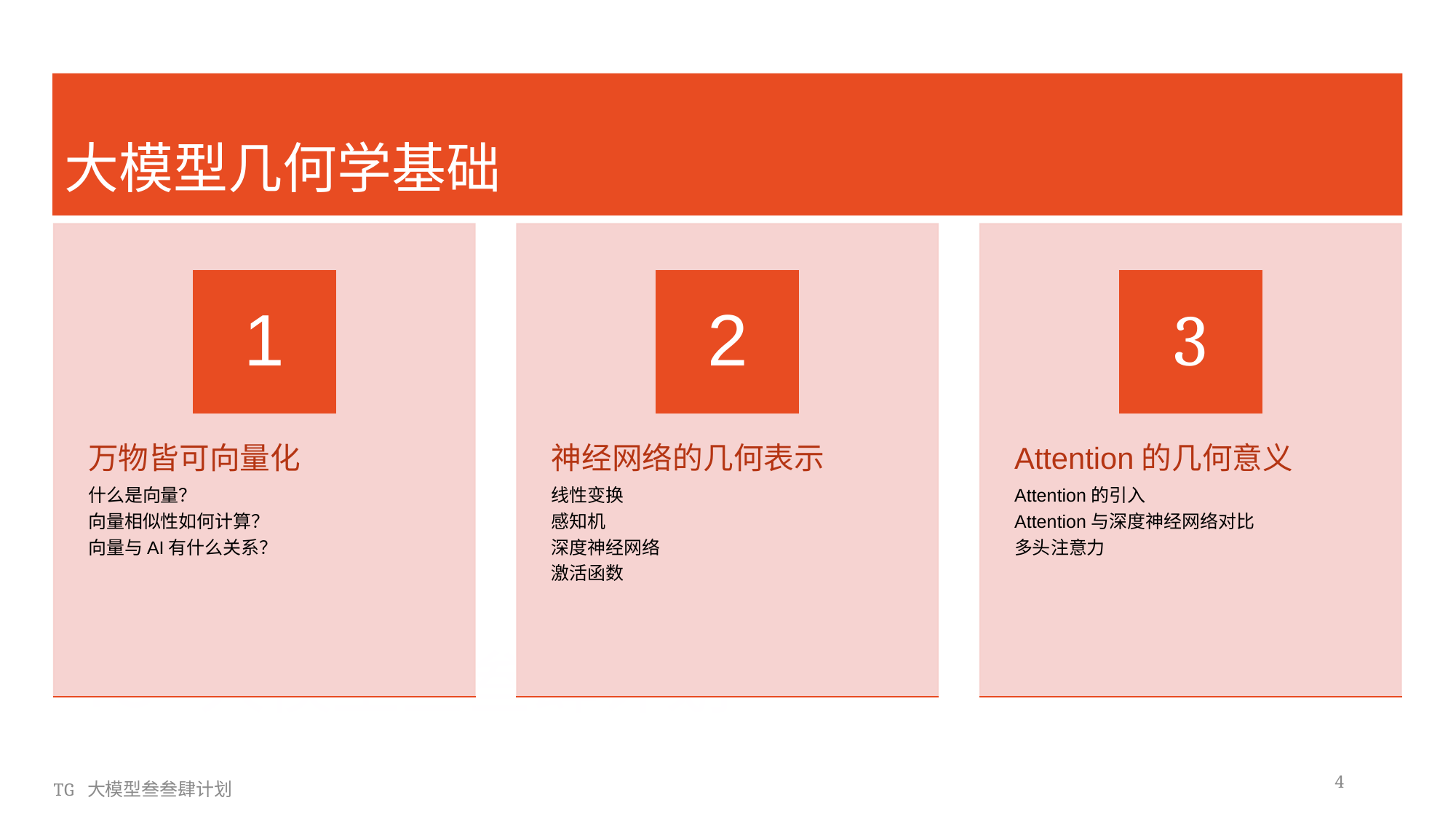

大模型几何学基础
万物皆可向量化
什么是向量？
向量相似性如何计算？
向量与AI有什么关系？
1
神经网络的几何表示
线性变换
感知机
深度神经网络
激活函数
2
Attention的几何意义
Attention的引入
Attention与深度神经网络对比
多头注意力
3
# TG  大模型叁叁肆计划
4
TG  大模型叁叁肆计划